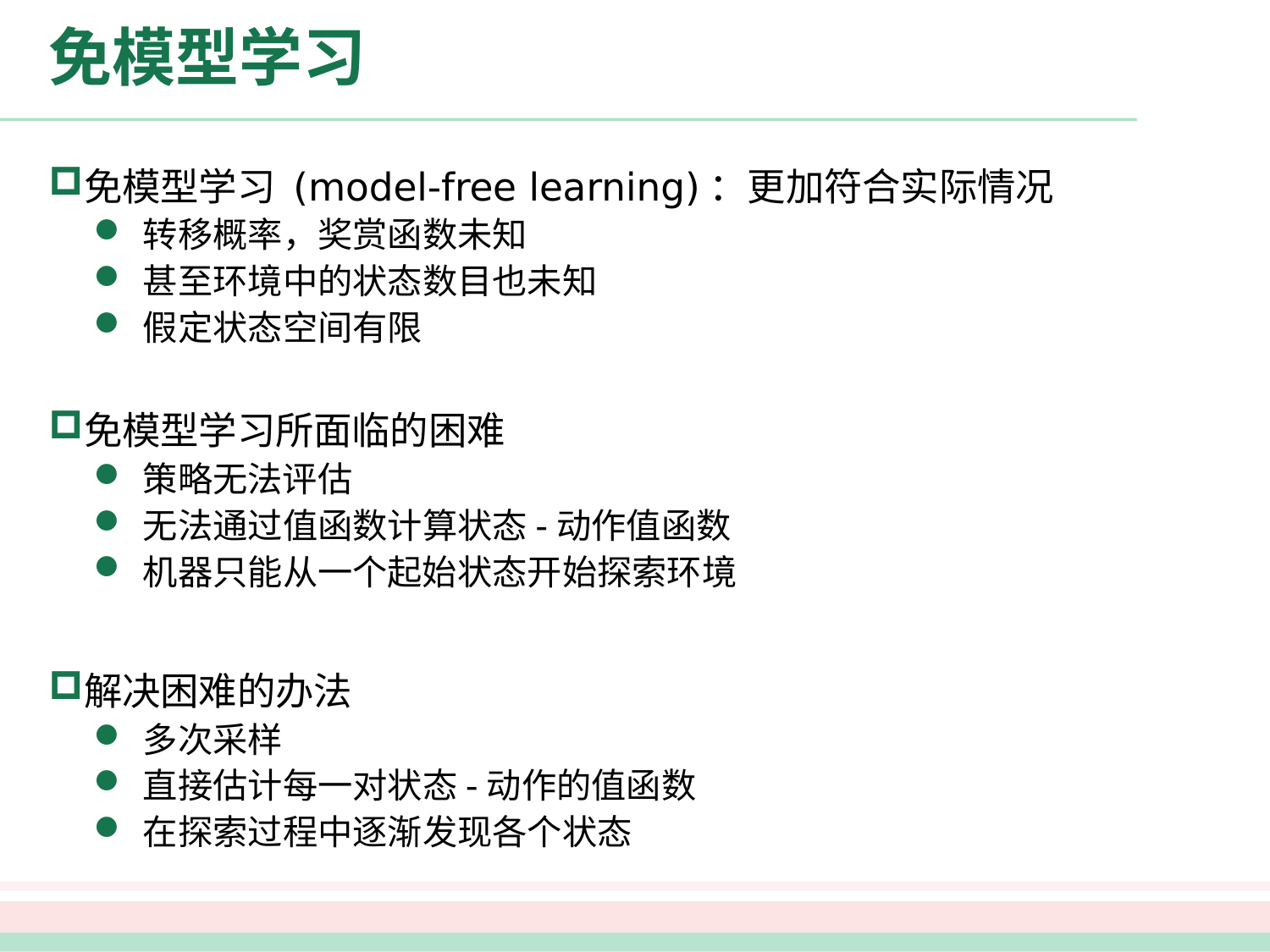

# 免模型学习
免模型学习 (model-free learning)：更加符合实际情况
转移概率，奖赏函数未知
甚至环境中的状态数目也未知
假定状态空间有限

免模型学习所面临的困难
策略无法评估
无法通过值函数计算状态-动作值函数
机器只能从一个起始状态开始探索环境

解决困难的办法
多次采样
直接估计每一对状态-动作的值函数
在探索过程中逐渐发现各个状态